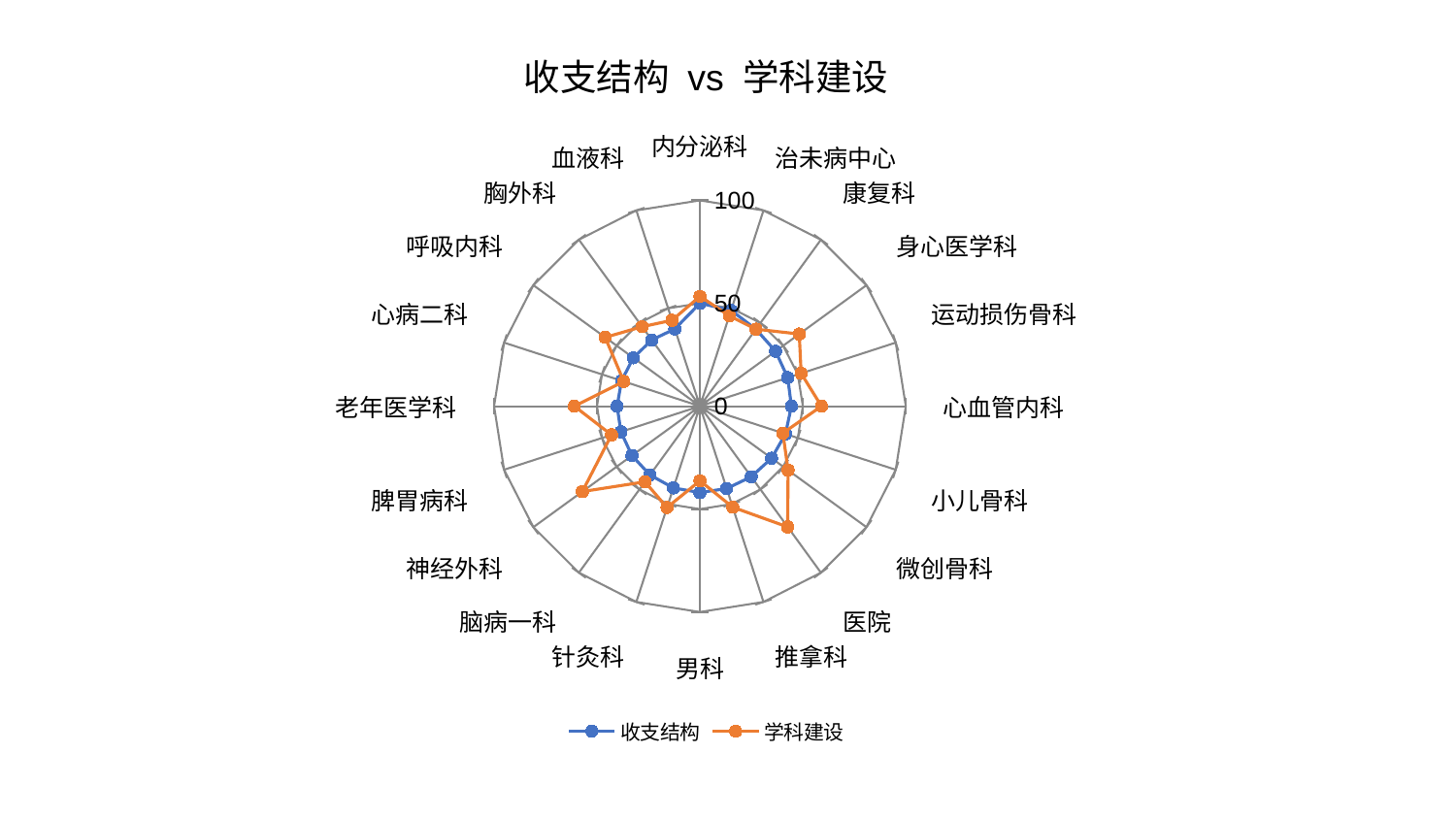

### Chart: 收支结构 vs 学科建设

| Category | 收支结构 | 学科建设 |
|---|---|---|
| 内分泌科 | 50.015895834835256 | 53.369046320097425 |
| 治未病中心 | 48.98737180577059 | 46.20932801364208 |
| 康复科 | 46.27337713009612 | 46.265218988947254 |
| 身心医学科 | 45.436085300332486 | 59.65029310593578 |
| 运动损伤骨科 | 44.847484255337335 | 51.71041690225002 |
| 心血管内科 | 44.43714946246802 | 59.02701245395086 |
| 小儿骨科 | 43.71910785580761 | 42.40078890704551 |
| 微创骨科 | 43.02963705435107 | 52.940195291921256 |
| 医院 | 42.40314211764804 | 72.51864463555009 |
| 推拿科 | 42.086565770835215 | 51.626323693367986 |
| 男科 | 41.980130662842605 | 36.25595607146824 |
| 针灸科 | 41.749683344987474 | 51.76454452236796 |
| 脑病一科 | 41.30229258467876 | 45.43659697396324 |
| 神经外科 | 40.81570227875432 | 70.60723401379752 |
| 脾胃病科 | 40.35559572378647 | 45.140141185286794 |
| 老年医学科 | 40.24453121916466 | 60.992028575827064 |
| 心病二科 | 40.02298530793634 | 38.856328223333136 |
| 呼吸内科 | 40.01037796719541 | 56.91085503356451 |
| 胸外科 | 39.800168070154825 | 47.745339703705724 |
| 血液科 | 39.462993278378924 | 43.90714008783267 |
25